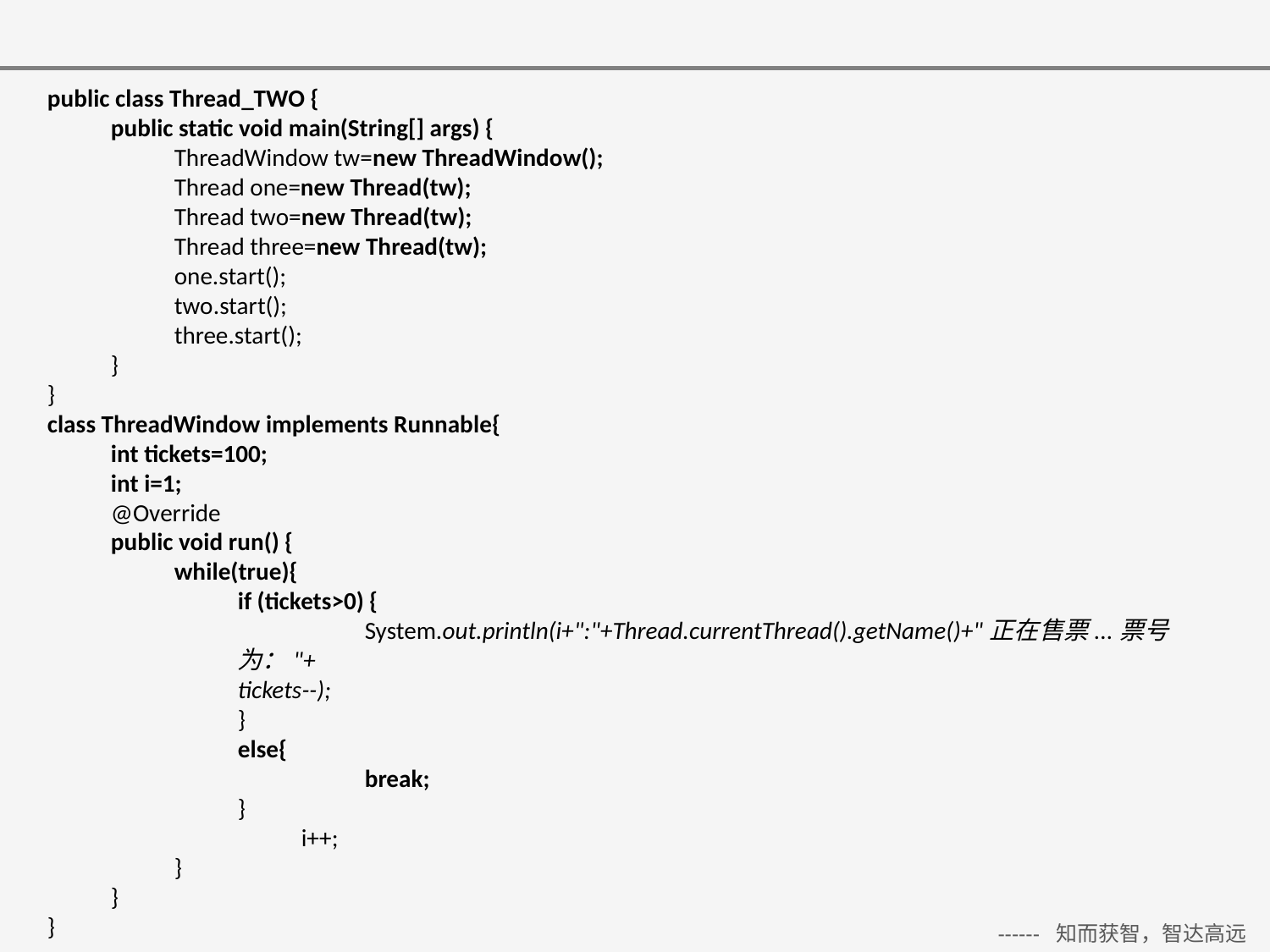

public class Thread_TWO {
public static void main(String[] args) {
ThreadWindow tw=new ThreadWindow();
Thread one=new Thread(tw);
Thread two=new Thread(tw);
Thread three=new Thread(tw);
one.start();
two.start();
three.start();
}
}
class ThreadWindow implements Runnable{
int tickets=100;
int i=1;
@Override
public void run() {
while(true){
if (tickets>0) {
	System.out.println(i+":"+Thread.currentThread().getName()+"正在售票...票号为："+
tickets--);
}
else{
	break;
}
	i++;
}
}
}